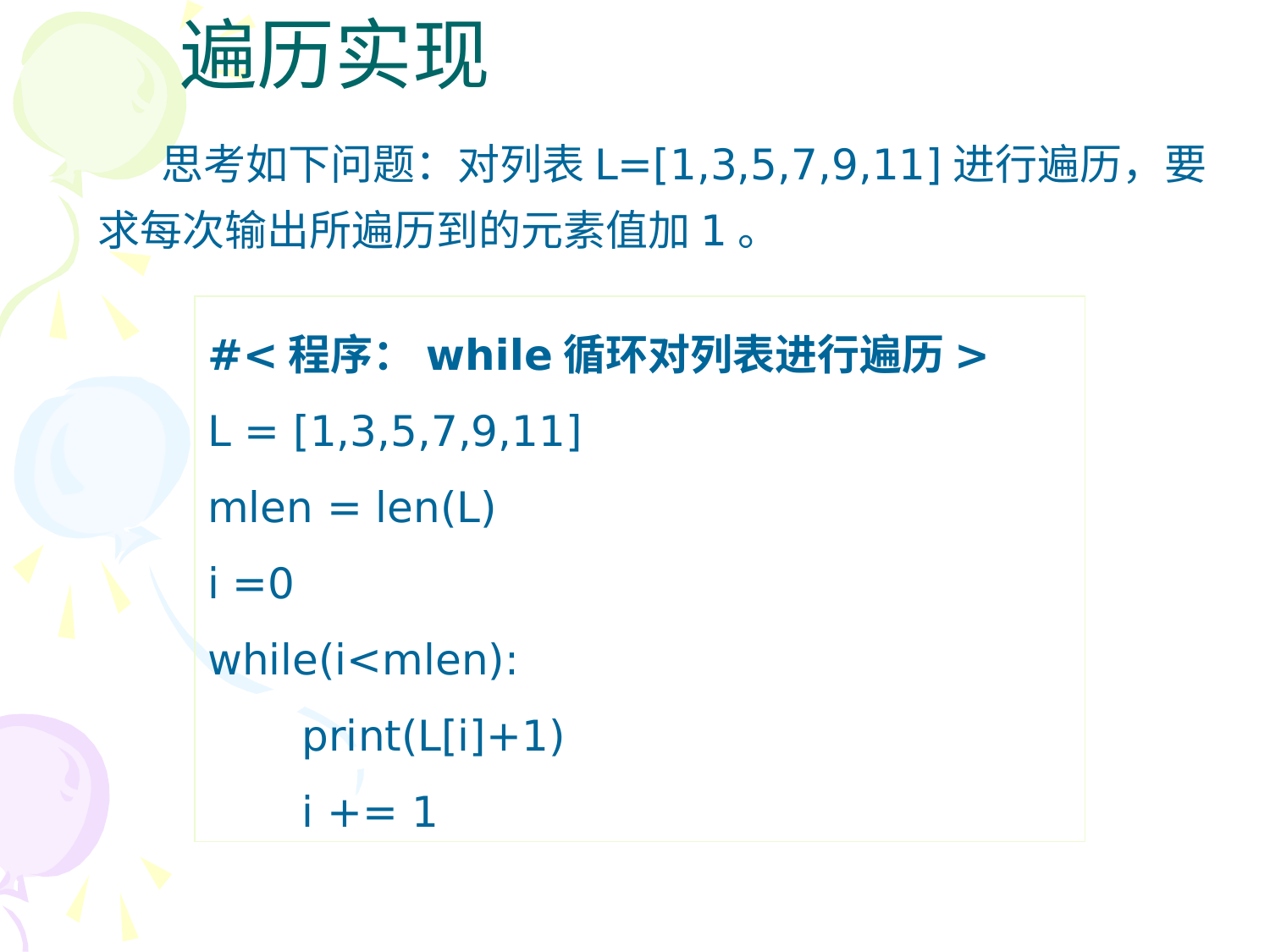

# 遍历实现
思考如下问题：对列表L=[1,3,5,7,9,11]进行遍历，要求每次输出所遍历到的元素值加1。
#<程序：while循环对列表进行遍历>
L = [1,3,5,7,9,11]
mlen = len(L)
i =0
while(i<mlen):
       print(L[i]+1)
       i += 1